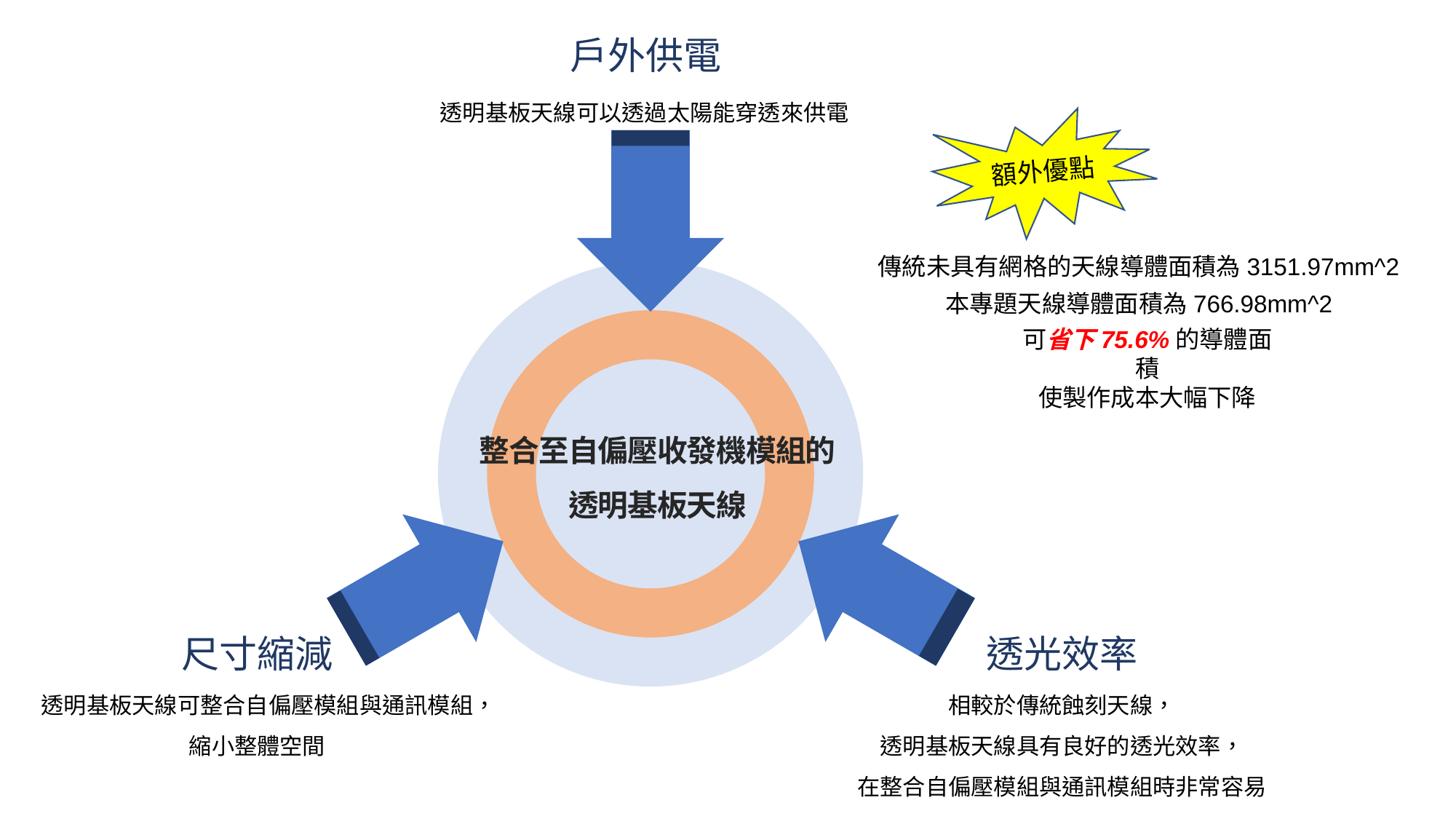

戶外供電

透明基板天線可以透過太陽能穿透來供電
額外優點

傳統未具有網格的天線導體面積為3151.97mm^2

本專題天線導體面積為766.98mm^2
可省下75.6%的導體面積
使製作成本大幅下降
整合至自偏壓收發機模組的
透明基板天線

尺寸縮減
透光效率
透明基板天線可整合自偏壓模組與通訊模組，縮小整體空間
相較於傳統蝕刻天線，
透明基板天線具有良好的透光效率，
在整合自偏壓模組與通訊模組時非常容易